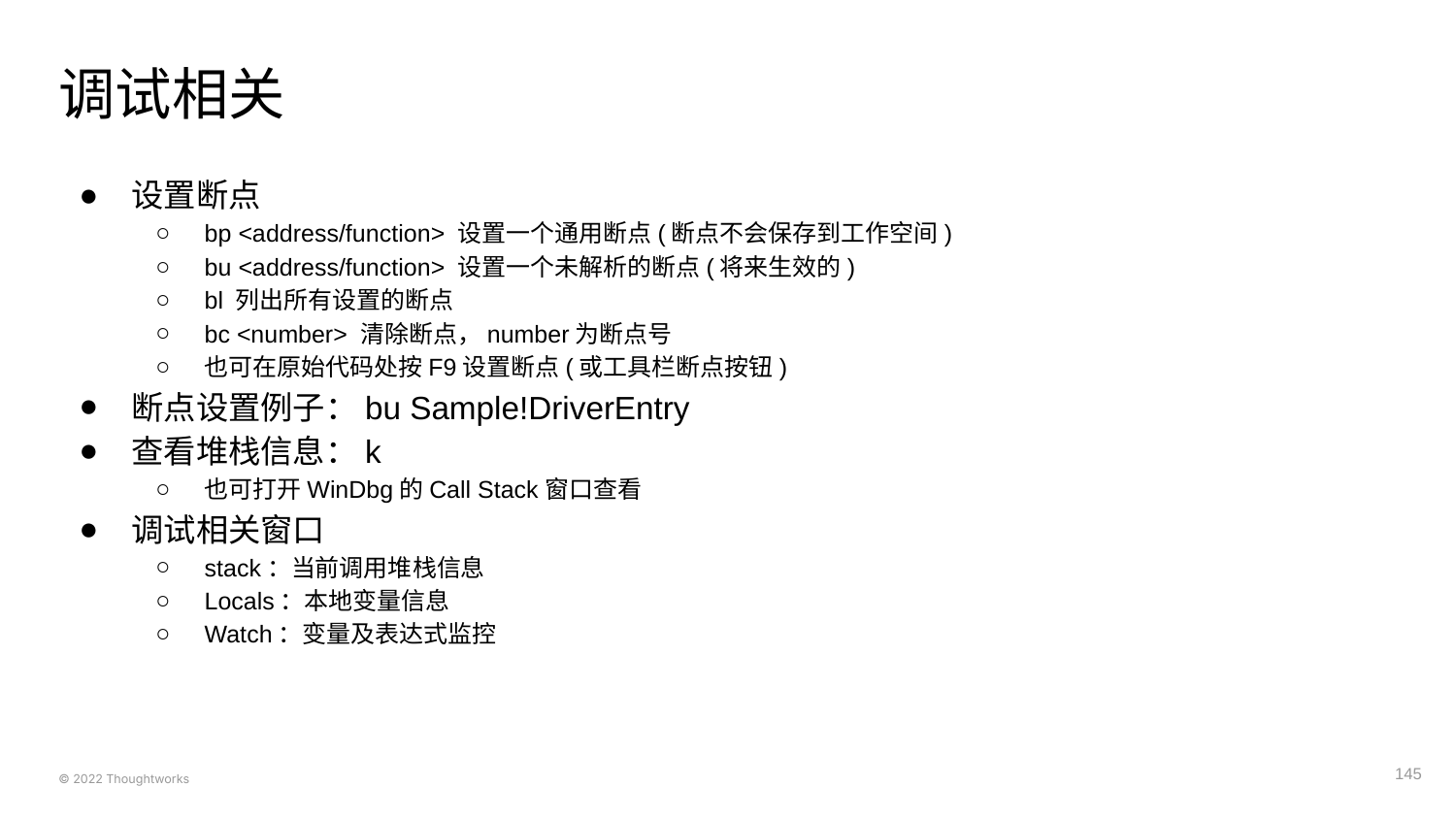

# 调试相关
设置断点
bp <address/function> 设置一个通用断点(断点不会保存到工作空间)
bu <address/function> 设置一个未解析的断点(将来生效的)
bl 列出所有设置的断点
bc <number> 清除断点，number为断点号
也可在原始代码处按F9设置断点(或工具栏断点按钮)
断点设置例子：bu Sample!DriverEntry
查看堆栈信息：k
也可打开WinDbg的Call Stack窗口查看
调试相关窗口
stack：当前调用堆栈信息
Locals：本地变量信息
Watch：变量及表达式监控
145